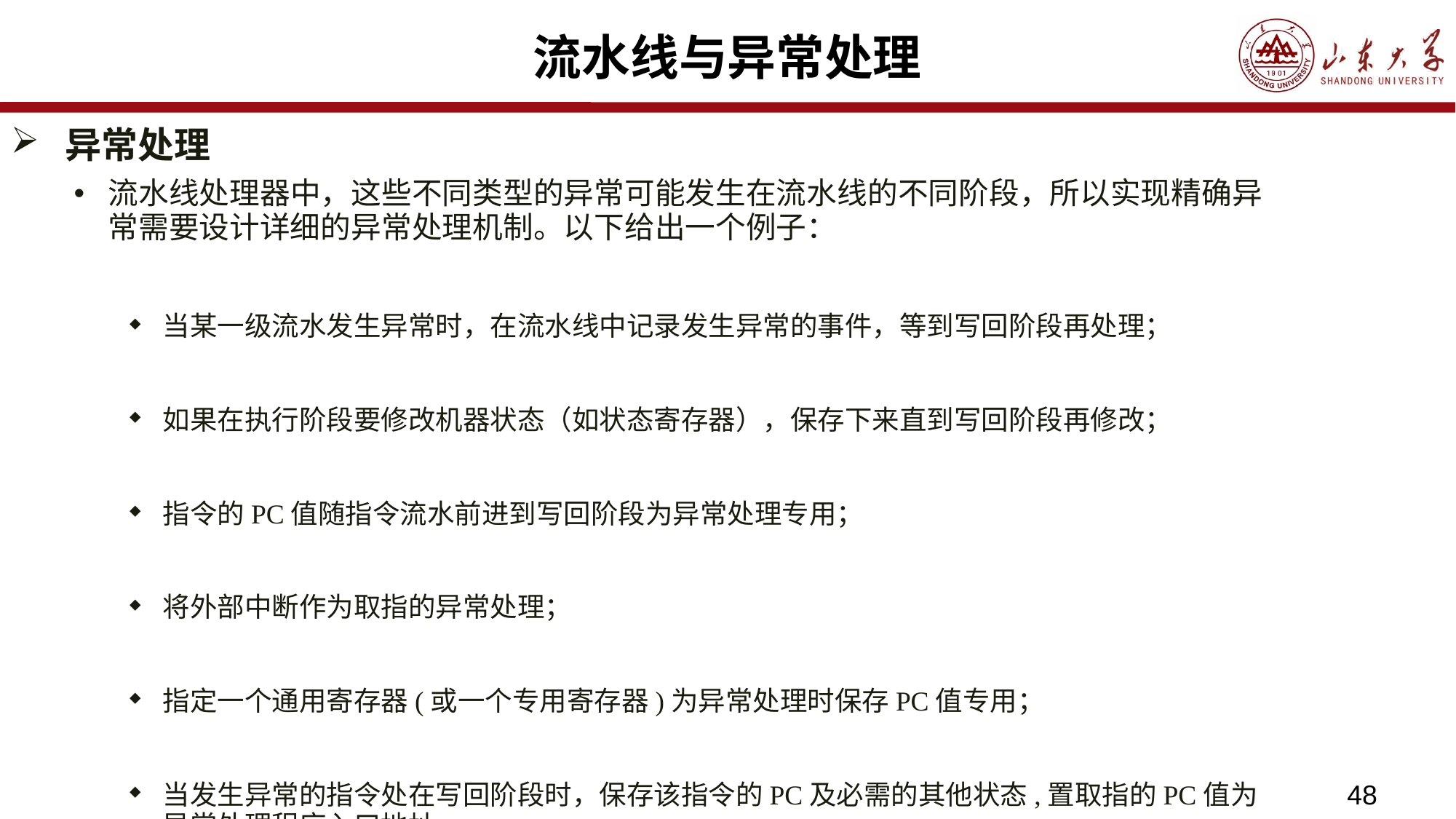

# 流水线与异常处理
异常处理
流水线处理器中，这些不同类型的异常可能发生在流水线的不同阶段，所以实现精确异常需要设计详细的异常处理机制。以下给出一个例子：

当某一级流水发生异常时，在流水线中记录发生异常的事件，等到写回阶段再处理；

如果在执行阶段要修改机器状态（如状态寄存器），保存下来直到写回阶段再修改；

指令的PC值随指令流水前进到写回阶段为异常处理专用；

将外部中断作为取指的异常处理；

指定一个通用寄存器(或一个专用寄存器)为异常处理时保存PC值专用；

当发生异常的指令处在写回阶段时，保存该指令的PC及必需的其他状态,置取指的PC值为异常处理程序入口地址。

48